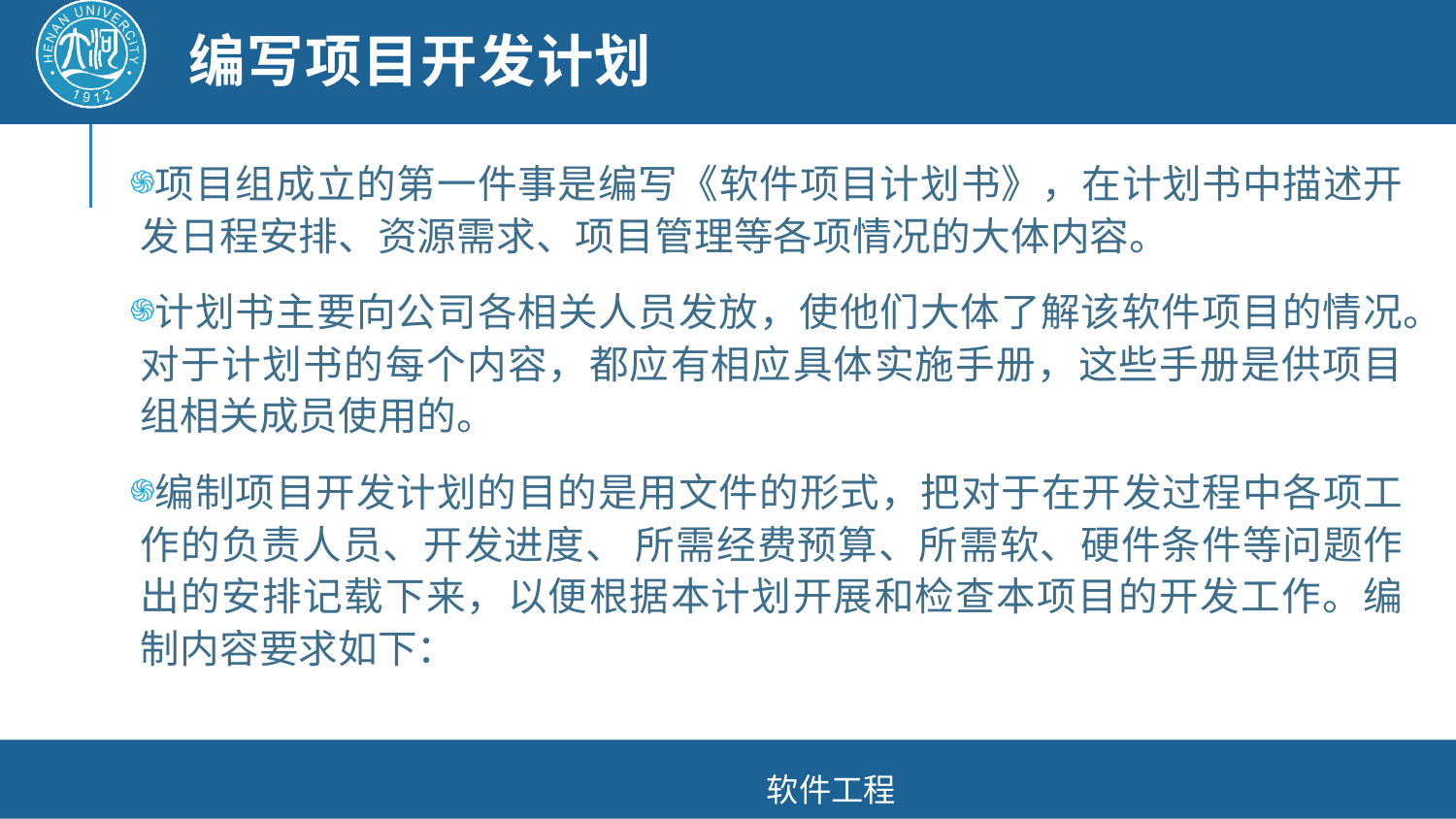

# 编写项目开发计划
项目组成立的第一件事是编写《软件项目计划书》，在计划书中描述开发日程安排、资源需求、项目管理等各项情况的大体内容。
计划书主要向公司各相关人员发放，使他们大体了解该软件项目的情况。对于计划书的每个内容，都应有相应具体实施手册，这些手册是供项目组相关成员使用的。
编制项目开发计划的目的是用文件的形式，把对于在开发过程中各项工作的负责人员、开发进度、 所需经费预算、所需软、硬件条件等问题作出的安排记载下来，以便根据本计划开展和检查本项目的开发工作。编制内容要求如下：

软件工程
40